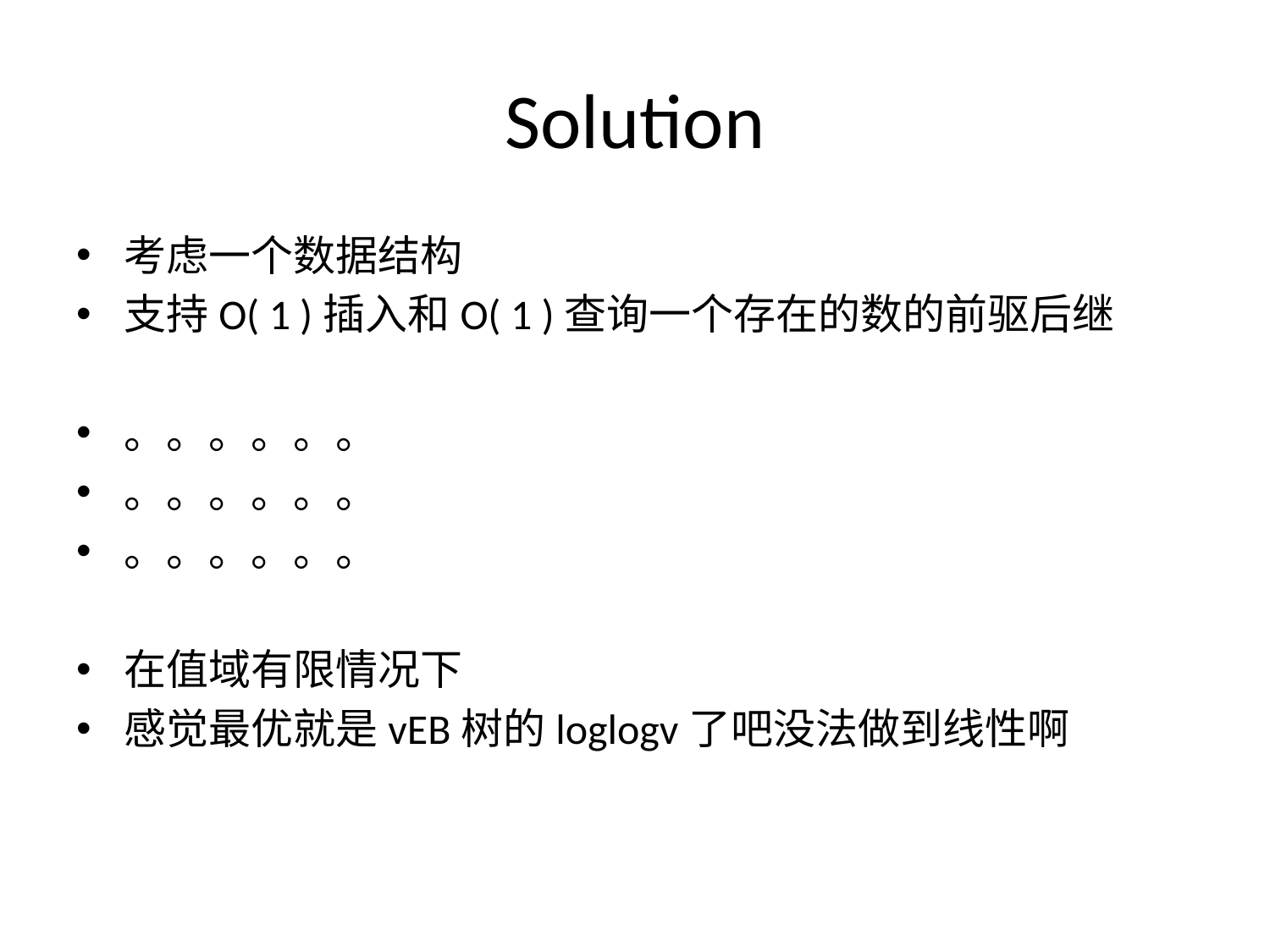

# Solution
考虑一个数据结构
支持O( 1 )插入和O( 1 )查询一个存在的数的前驱后继

。。。。。。
。。。。。。
。。。。。。

在值域有限情况下
感觉最优就是vEB树的loglogv了吧没法做到线性啊